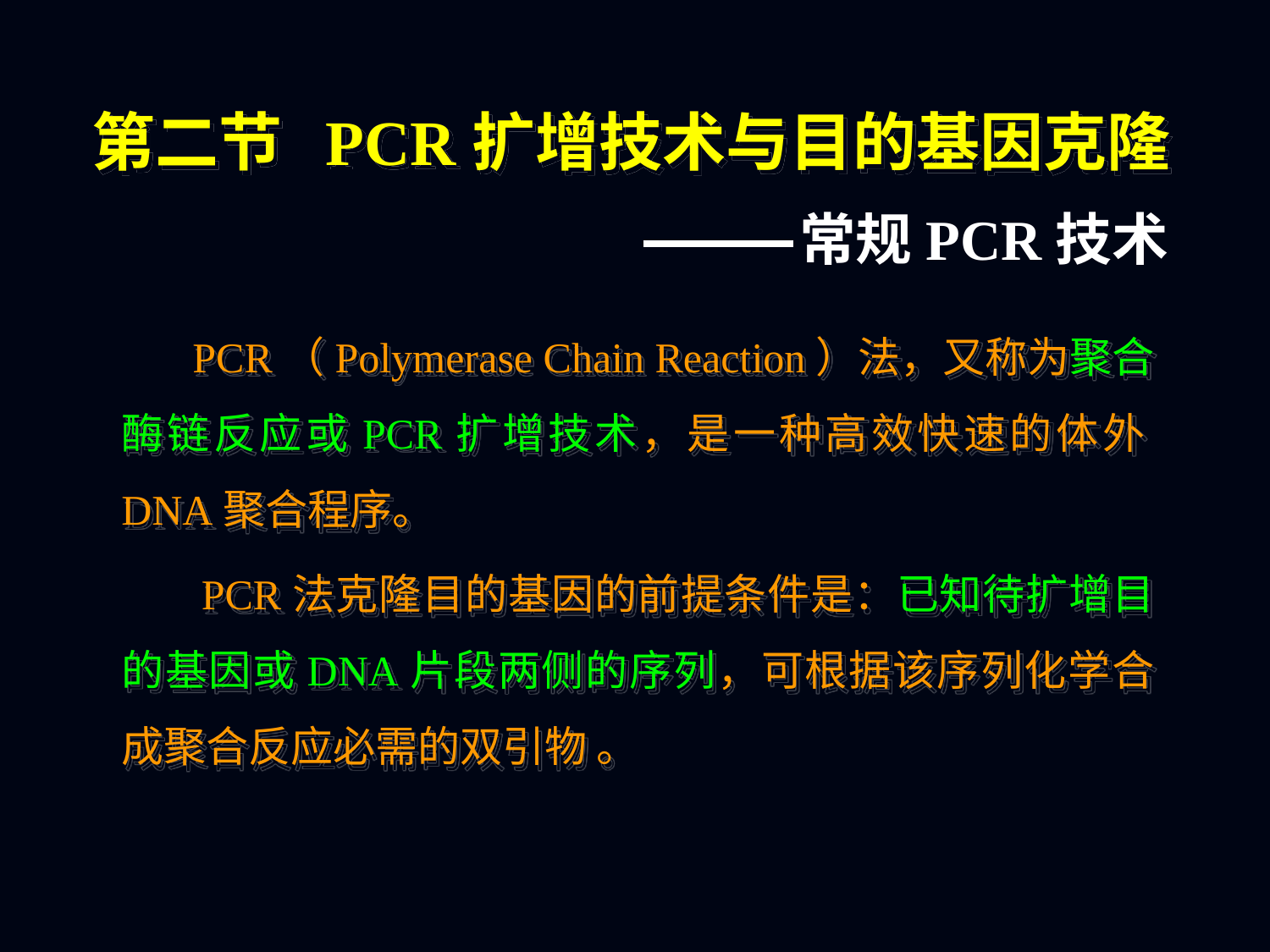

第二节  PCR扩增技术与目的基因克隆
常规PCR技术
        PCR（Polymerase Chain Reaction）法，又称为聚合酶链反应或PCR扩增技术，是一种高效快速的体外DNA聚合程序。
       PCR法克隆目的基因的前提条件是：已知待扩增目的基因或DNA片段两侧的序列，可根据该序列化学合成聚合反应必需的双引物 。